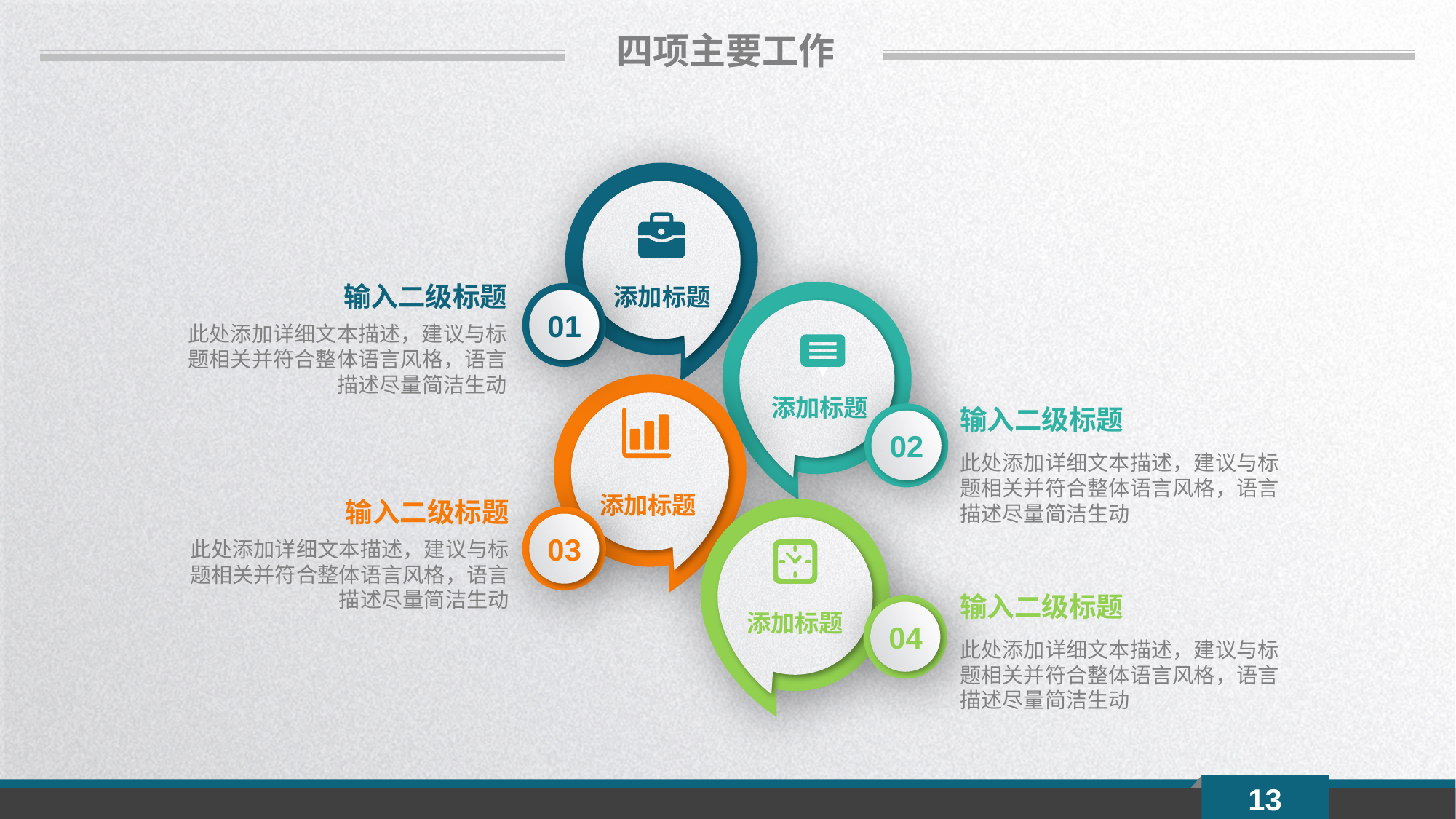

四项主要工作

添加标题
输入二级标题
此处添加详细文本描述，建议与标题相关并符合整体语言风格，语言描述尽量简洁生动

01

添加标题

输入二级标题
此处添加详细文本描述，建议与标题相关并符合整体语言风格，语言描述尽量简洁生动

02

添加标题
输入二级标题
此处添加详细文本描述，建议与标题相关并符合整体语言风格，语言描述尽量简洁生动

03

添加标题
输入二级标题
此处添加详细文本描述，建议与标题相关并符合整体语言风格，语言描述尽量简洁生动

04

13